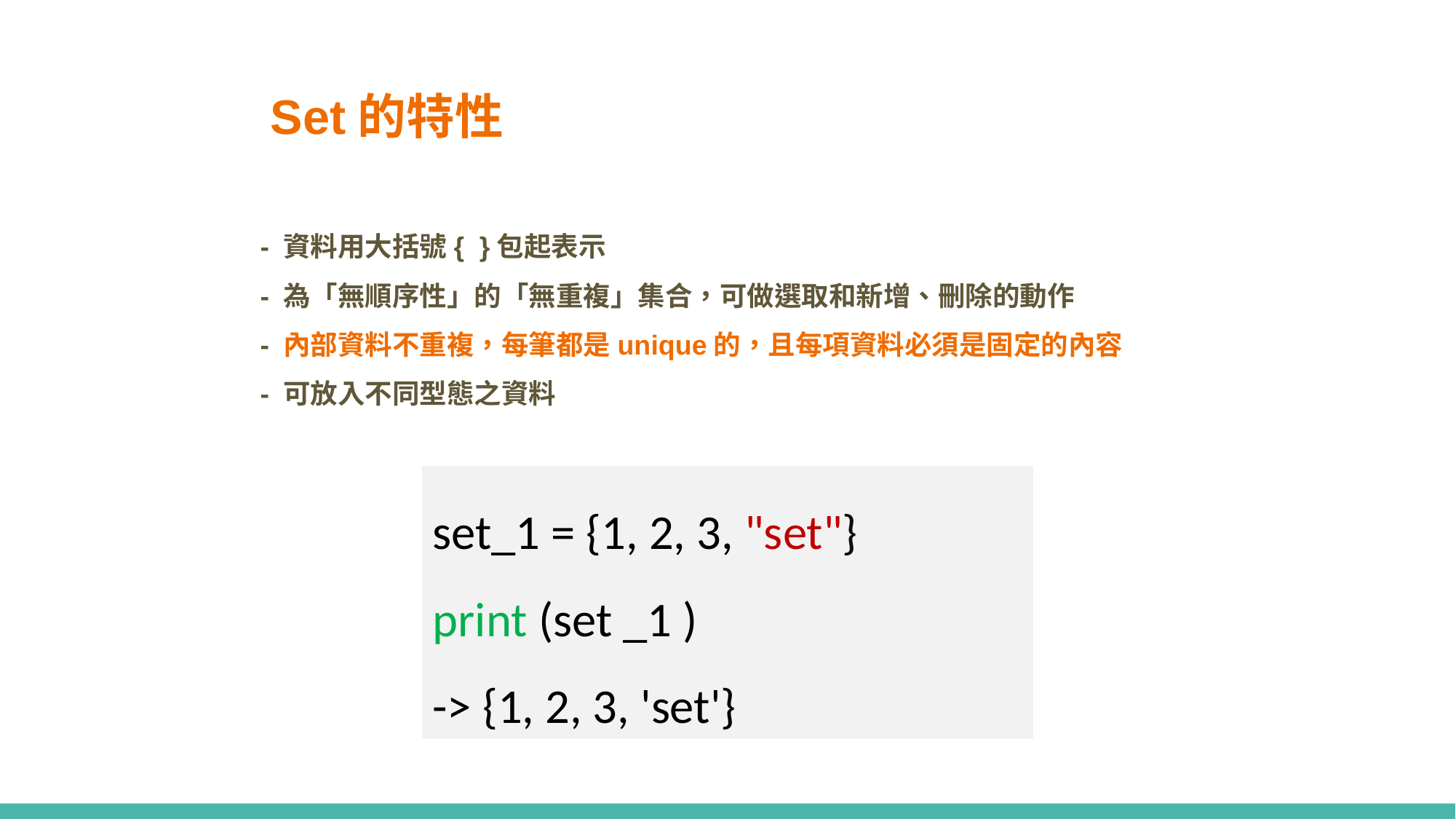

# Set的特性
- 資料用大括號{  }包起表示
- 為「無順序性」的「無重複」集合，可做選取和新增、刪除的動作
- 內部資料不重複，每筆都是unique的，且每項資料必須是固定的內容
- 可放入不同型態之資料
set_1 = {1, 2, 3, "set"}
print (set _1 )
-> {1, 2, 3, 'set'}